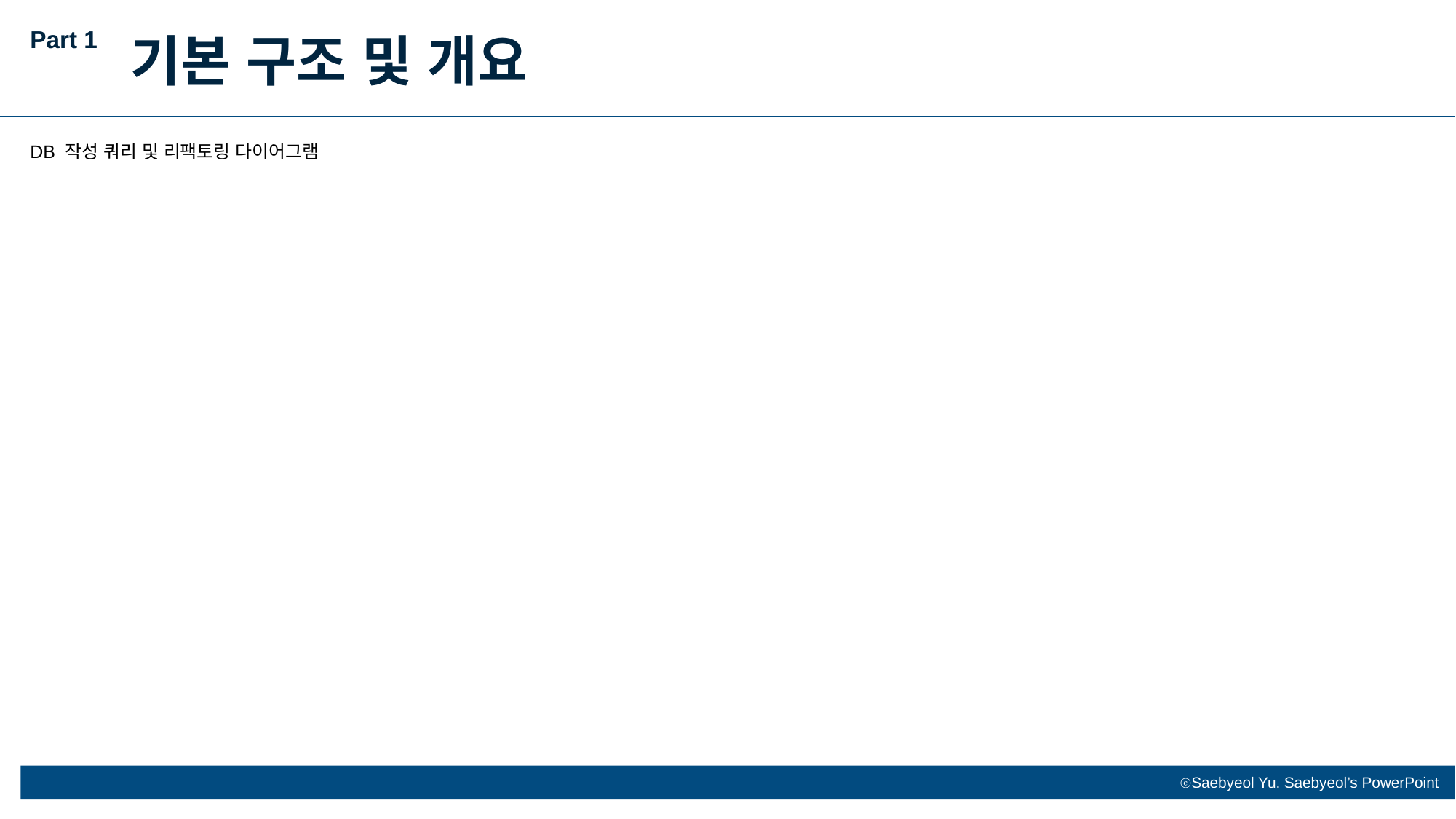

Part 1
기본 구조 및 개요
DB 작성 쿼리 및 리팩토링 다이어그램